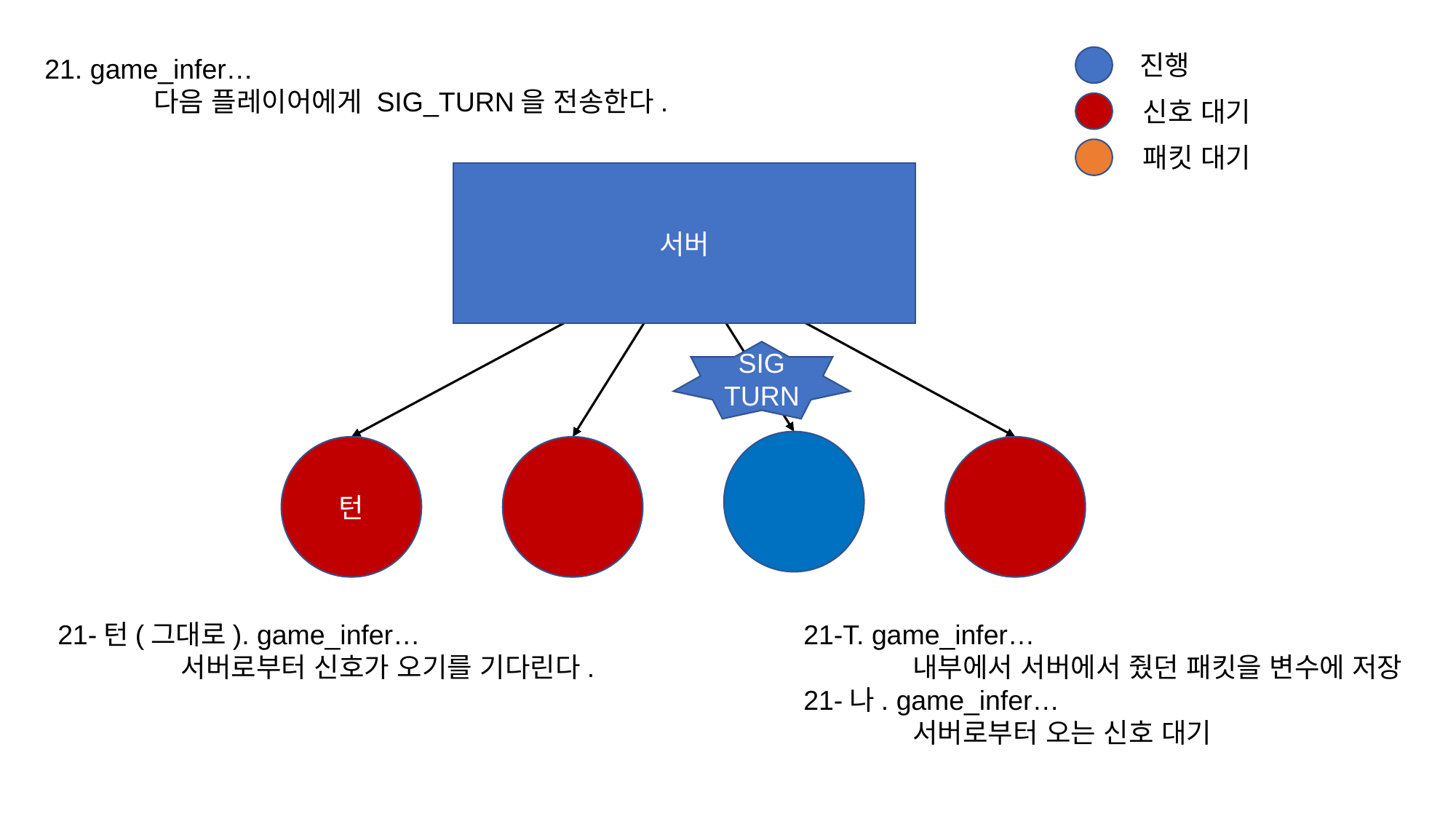

진행
21. game_infer…
	다음 플레이어에게 SIG_TURN을 전송한다.

신호 대기

패킷 대기

서버
SIG
TURN

턴

21-턴(그대로). game_infer…
	 서버로부터 신호가 오기를 기다린다.
21-T. game_infer…
	내부에서 서버에서 줬던 패킷을 변수에 저장
21-나. game_infer…
	서버로부터 오는 신호 대기